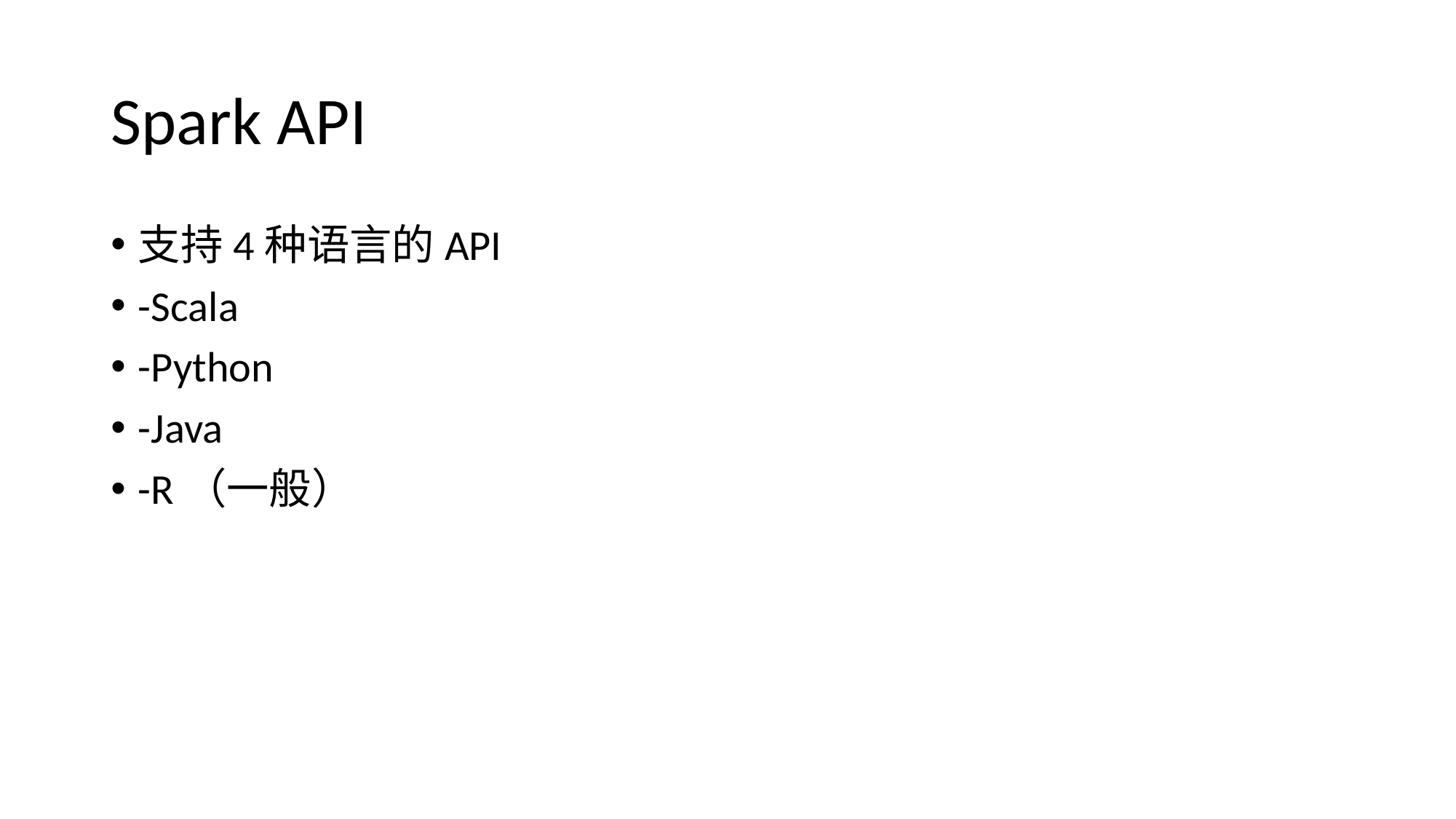

# Spark API
支持4种语言的API
-Scala
-Python
-Java
-R（一般）